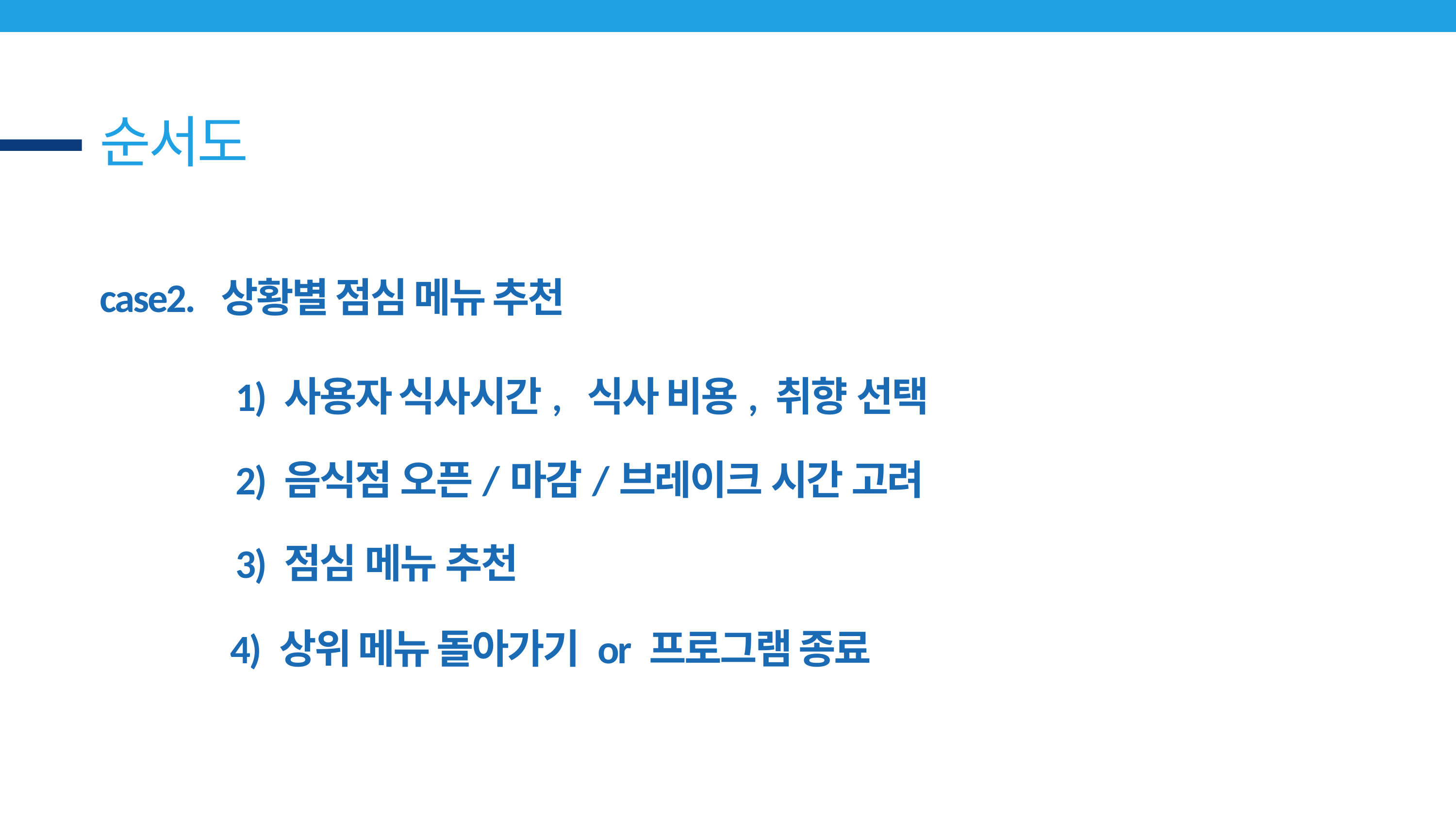

순서도

case2.  상황별 점심 메뉴 추천
1) 사용자 식사시간,  식사 비용, 취향 선택
2) 음식점 오픈/마감/브레이크 시간 고려
3) 점심 메뉴 추천
4) 상위 메뉴 돌아가기 or 프로그램 종료